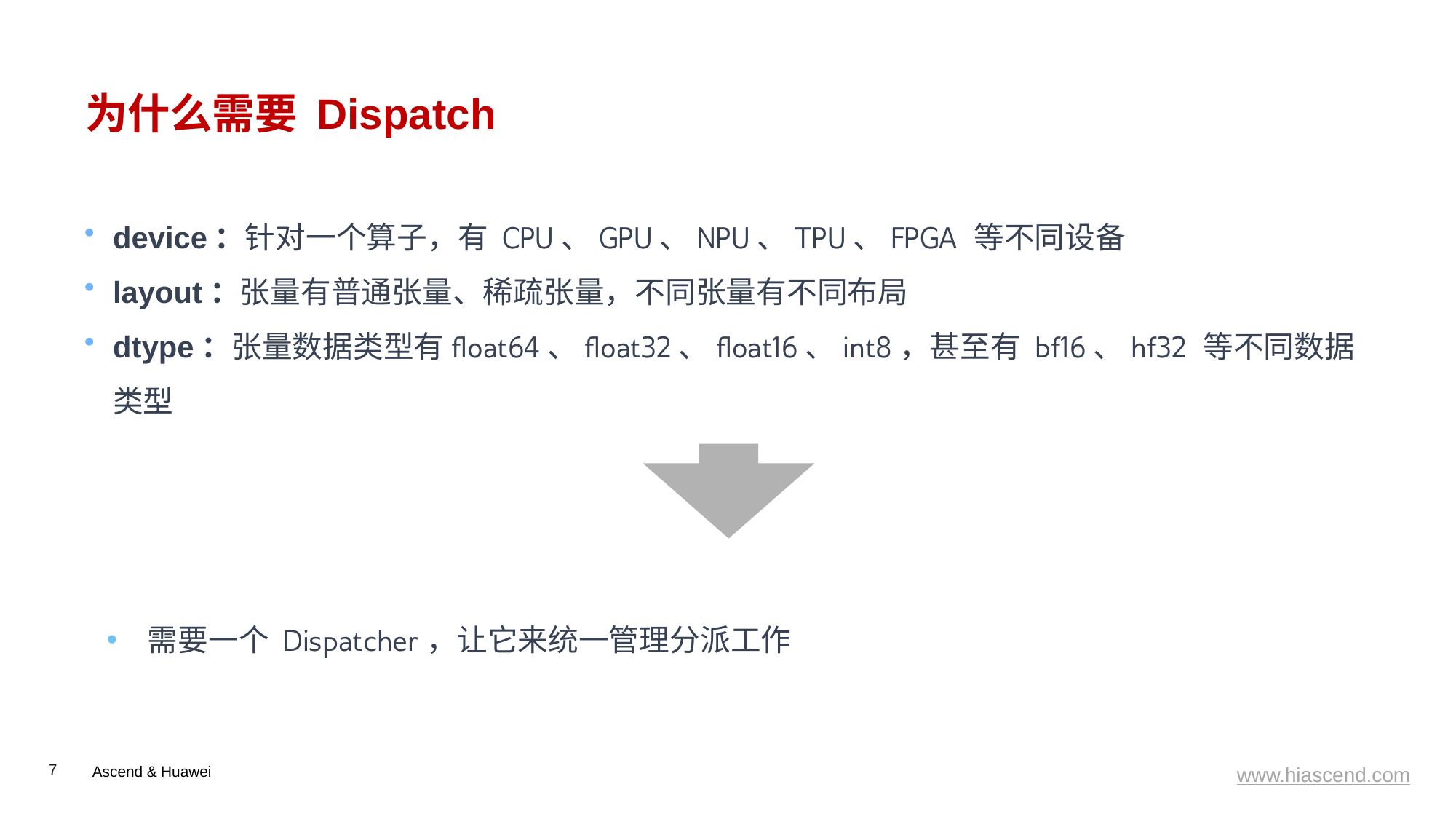

# 为什么需要 Dispatch
device：针对一个算子，有 CPU、GPU、NPU、TPU、FPGA 等不同设备
layout：张量有普通张量、稀疏张量，不同张量有不同布局
dtype：张量数据类型有float64、float32、float16、int8，甚至有 bf16、hf32 等不同数据类型

需要一个 Dispatcher，让它来统一管理分派工作